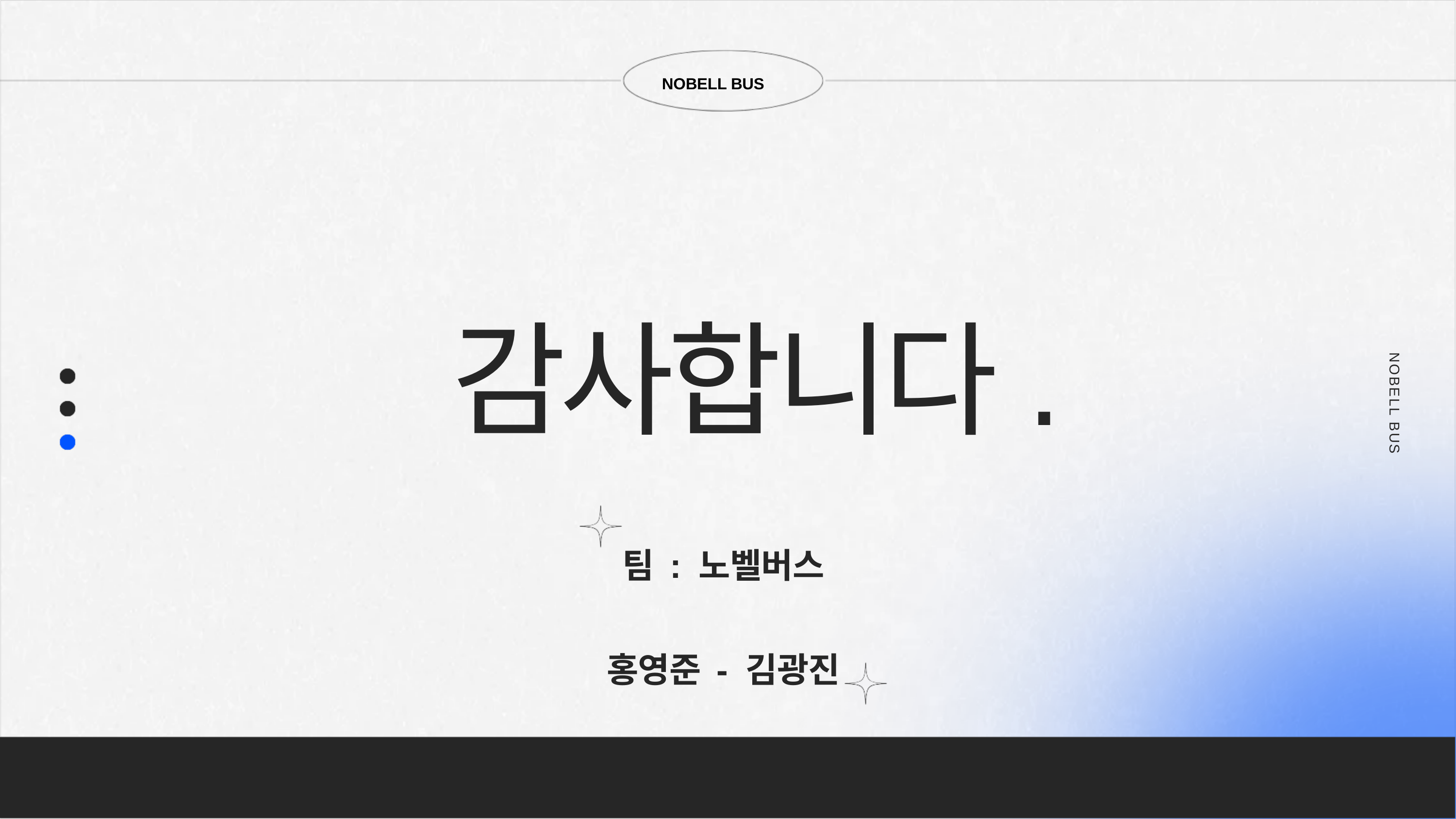

NOBELL BUS

 감사합니다.

NOBELL BUS

팀 : 노벨버스

홍영준 - 김광진